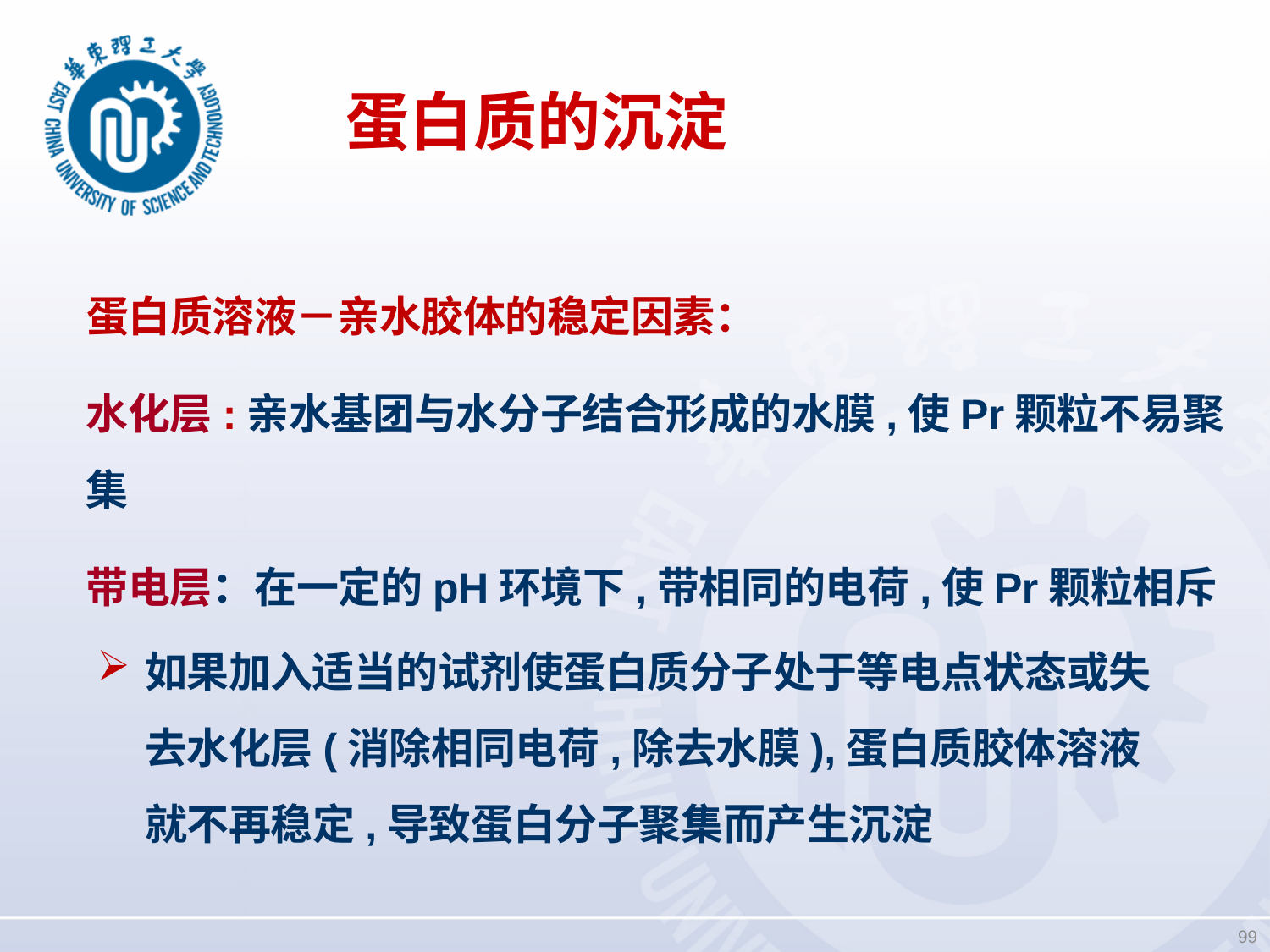

# 蛋白质的沉淀
蛋白质溶液－亲水胶体的稳定因素：
水化层:亲水基团与水分子结合形成的水膜,使Pr颗粒不易聚集
带电层：在一定的pH环境下,带相同的电荷,使Pr颗粒相斥
如果加入适当的试剂使蛋白质分子处于等电点状态或失去水化层(消除相同电荷,除去水膜),蛋白质胶体溶液就不再稳定,导致蛋白分子聚集而产生沉淀
99